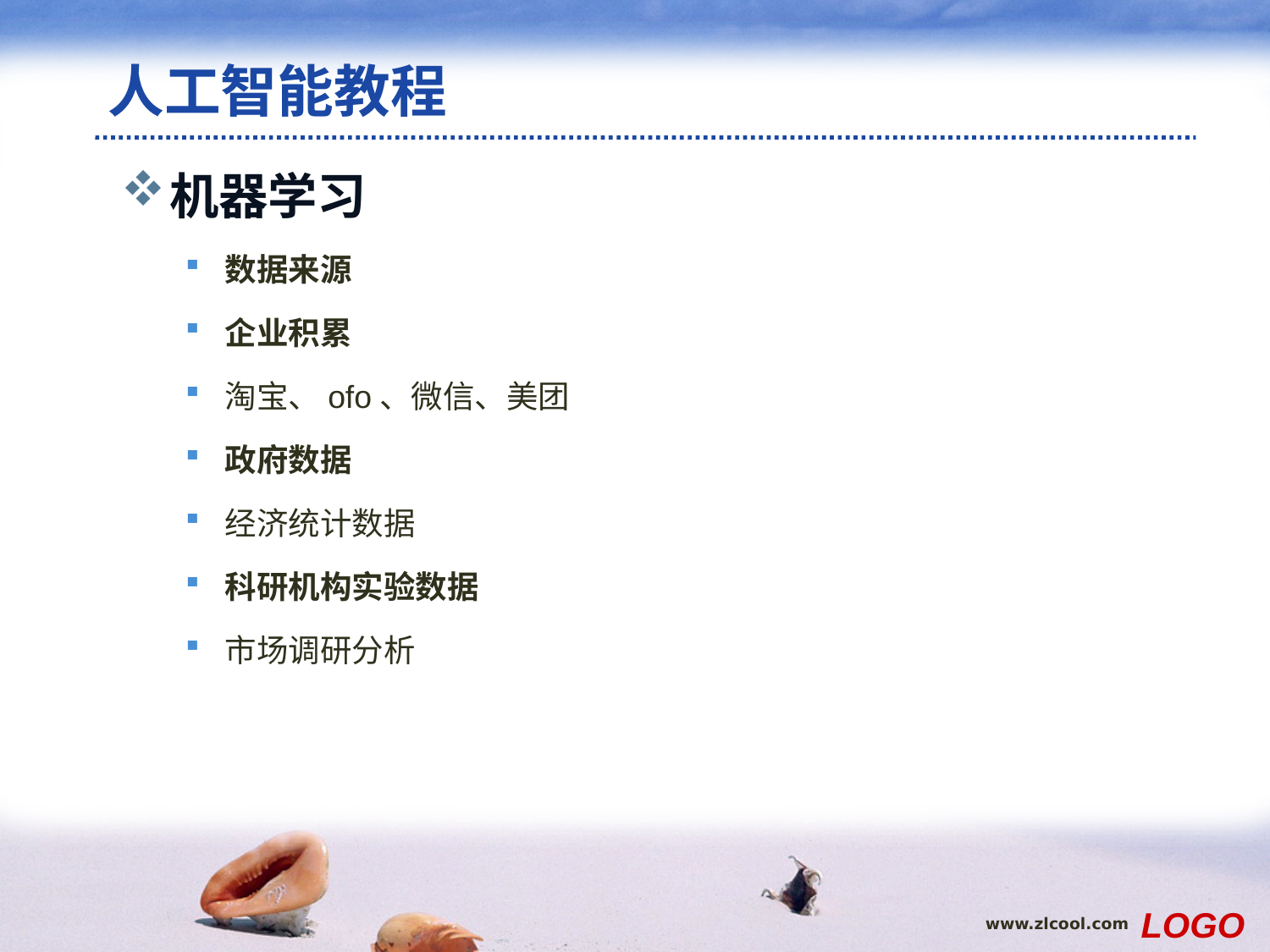

# 人工智能教程
机器学习
数据来源
企业积累
淘宝、ofo、微信、美团
政府数据
经济统计数据
科研机构实验数据
市场调研分析

范例
LOGO
www.zlcool.com